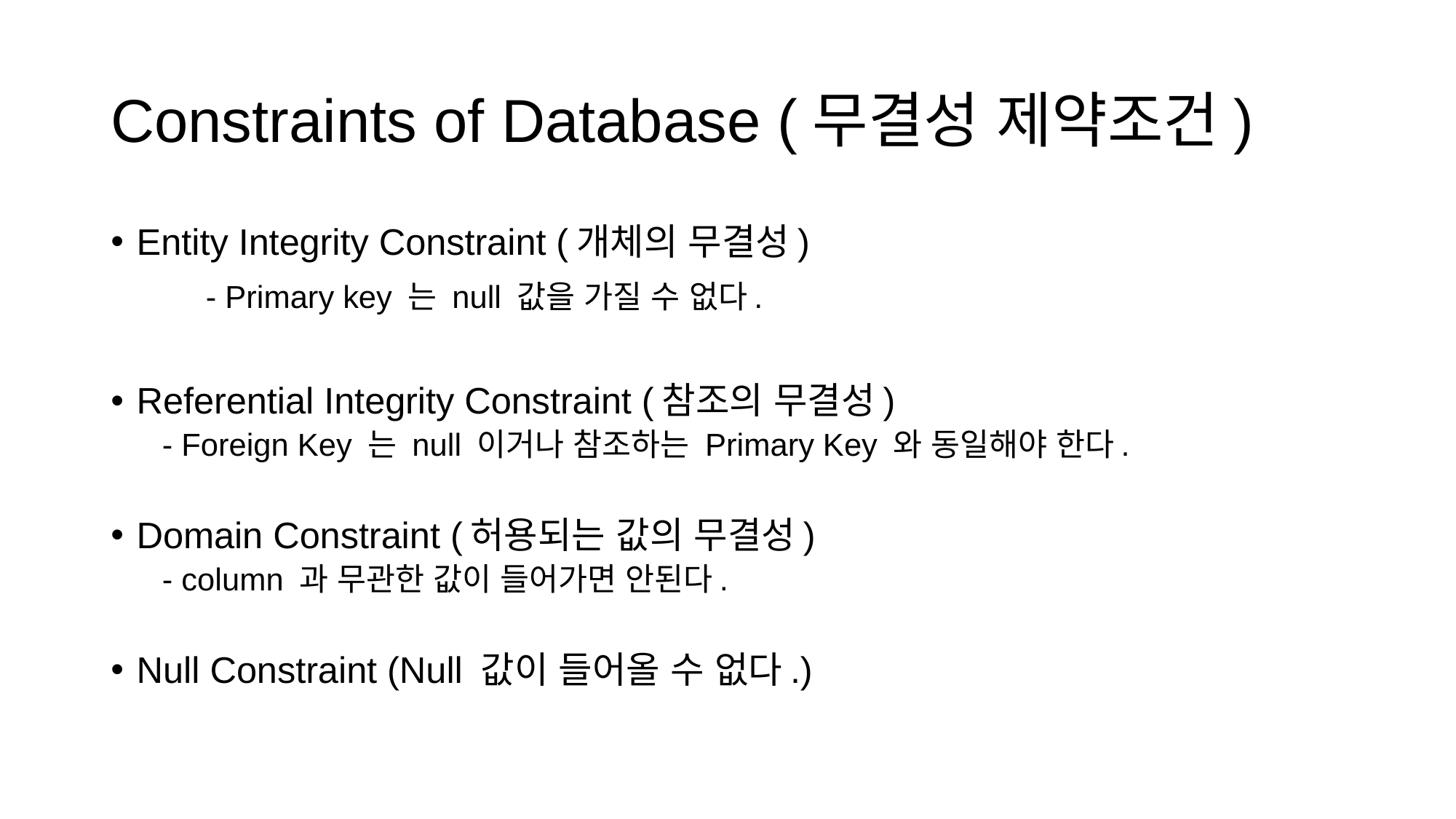

# Constraints of Database (무결성 제약조건)
Entity Integrity Constraint (개체의 무결성)
	- Primary key 는 null 값을 가질 수 없다.

Referential Integrity Constraint (참조의 무결성)
	- Foreign Key 는 null 이거나 참조하는 Primary Key 와 동일해야 한다.

Domain Constraint (허용되는 값의 무결성)
	- column 과 무관한 값이 들어가면 안된다.

Null Constraint (Null 값이 들어올 수 없다.)